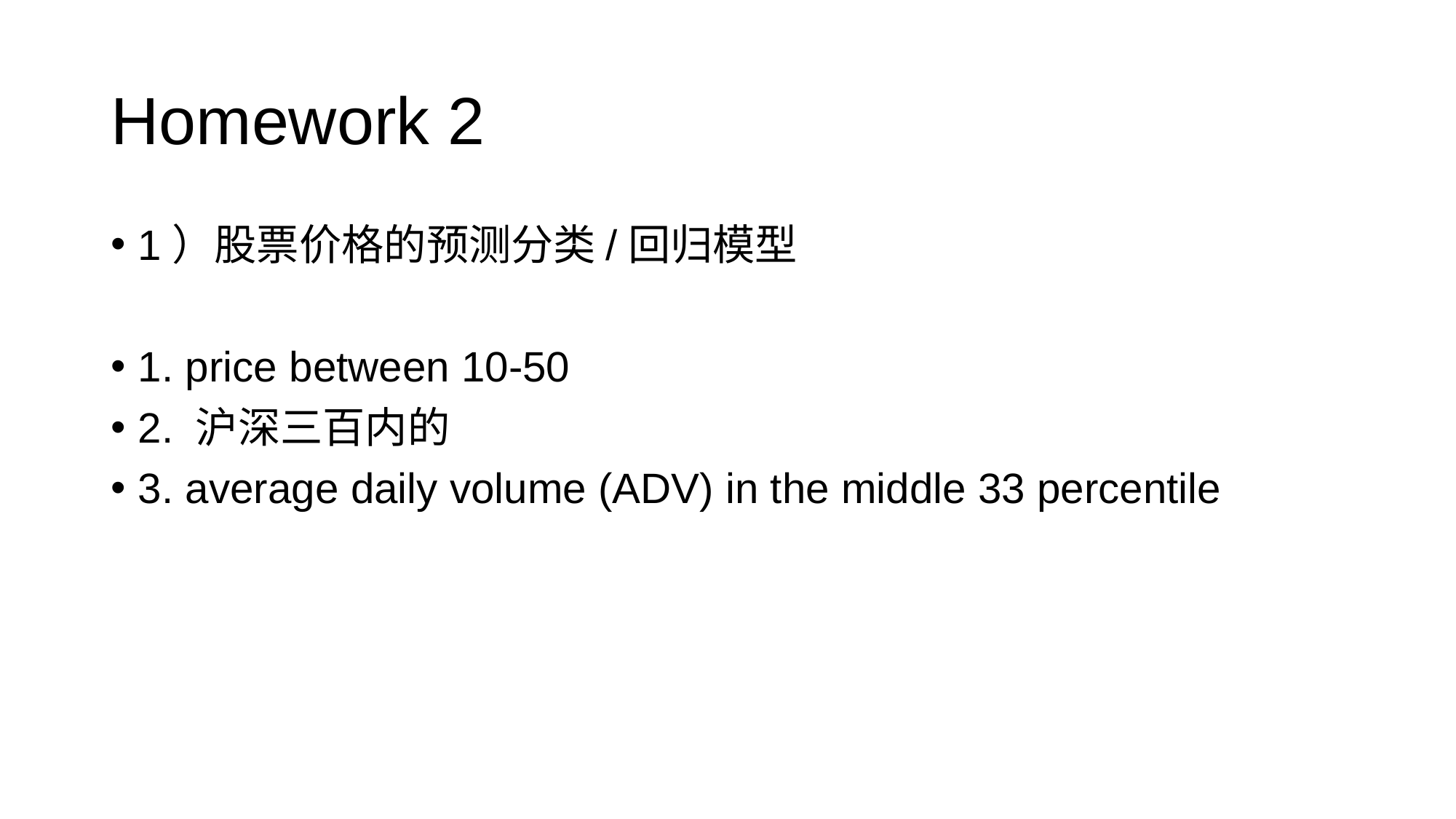

# Homework 2
1）股票价格的预测分类/回归模型

1. price between 10-50
2. 沪深三百内的
3. average daily volume (ADV) in the middle 33 percentile